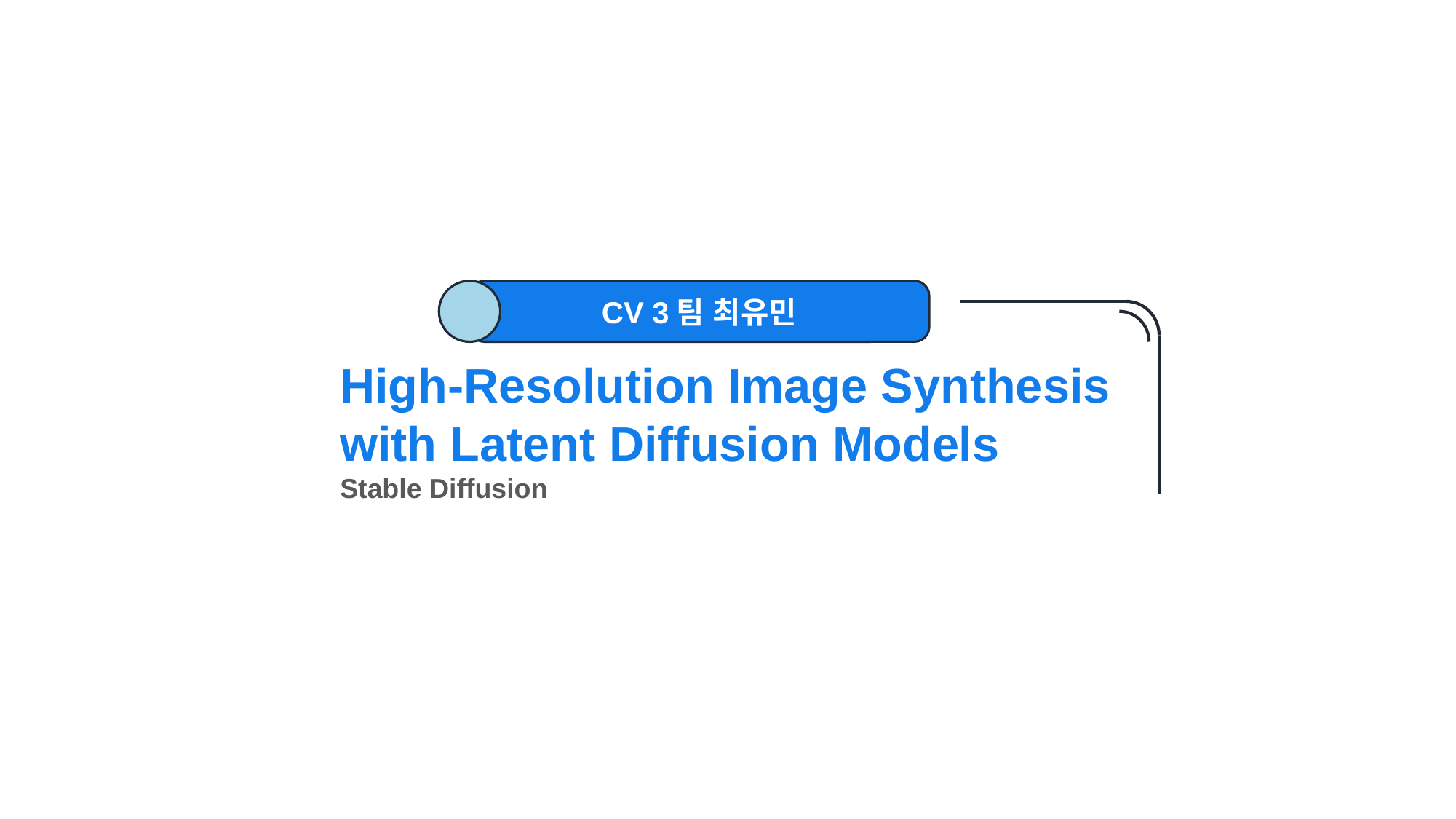

CV 3팀 최유민

High-Resolution Image Synthesis with Latent Diffusion Models
Stable Diffusion